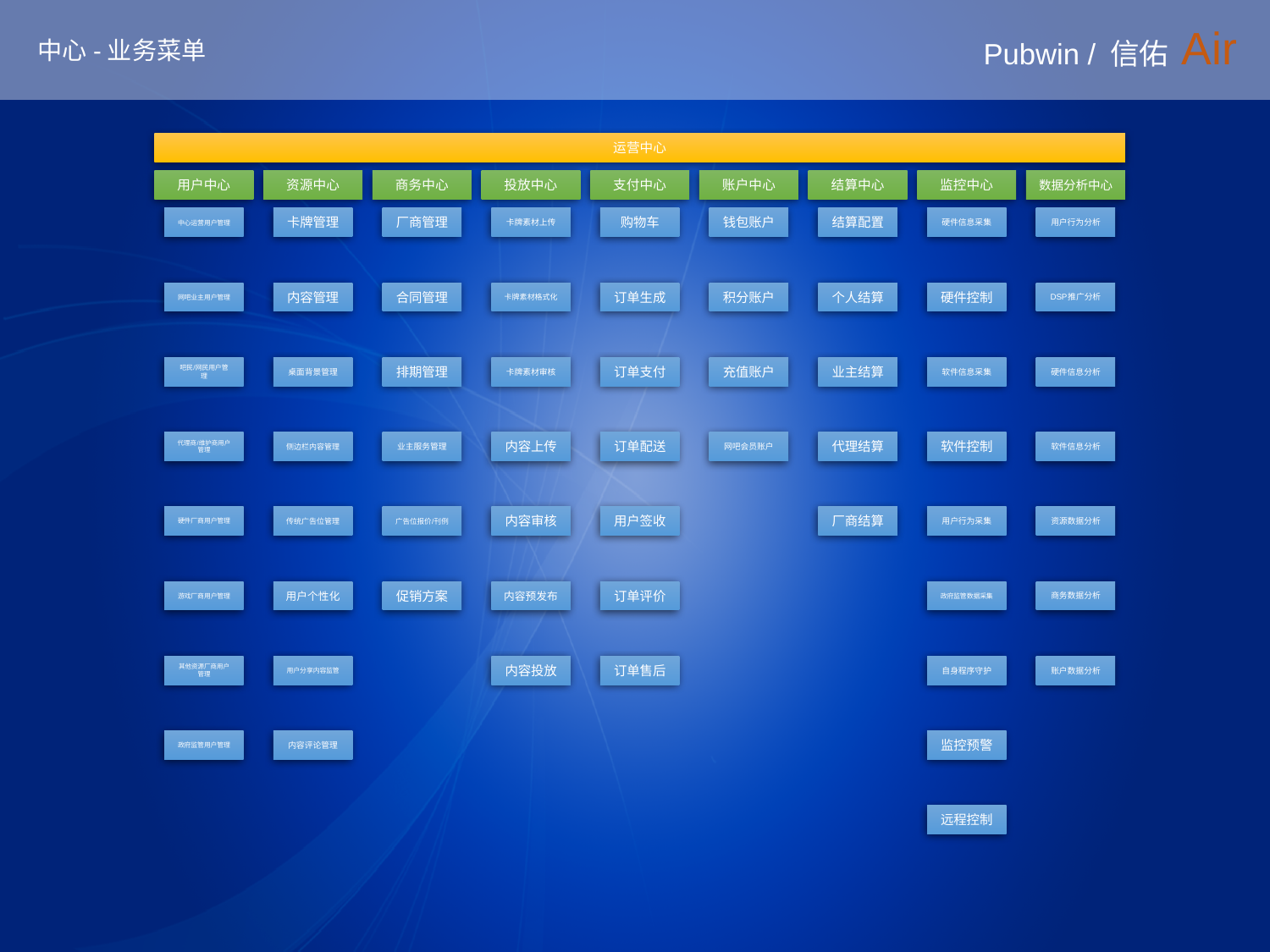

# Pubwin / 信佑 Air
中心-业务菜单
资源中心
支付中心
账户中心
积分账户
充值账户
结算中心
网吧业主用户管理
卡牌管理
用户个性化
内容管理
钱包账户
厂商结算
个人结算
业主结算
代理结算
网吧会员账户
购物车
订单生成
订单支付
订单配送
用户签收
订单评价
订单售后
吧民/网民用户管理
代理商/维护商用户管理
用户中心
用户分享内容监管
中心运营用户管理
硬件厂商用户管理
游戏厂商用户管理
其他资源厂商用户管理
政府监管用户管理
运营中心
商务中心
排期管理
合同管理
厂商管理
监控中心
硬件信息采集
硬件控制
软件信息采集
软件控制
用户行为采集
政府监管数据采集
自身程序守护
数据分析中心
用户行为分析
DSP推广分析
硬件信息分析
软件信息分析
资源数据分析
商务数据分析
账户数据分析
投放中心
内容预发布
内容投放
桌面背景管理
侧边栏内容管理
传统广告位管理
业主服务管理
结算配置
监控预警
远程控制
广告位报价/刊例
内容上传
内容审核
卡牌素材上传
卡牌素材格式化
卡牌素材审核
促销方案
内容评论管理